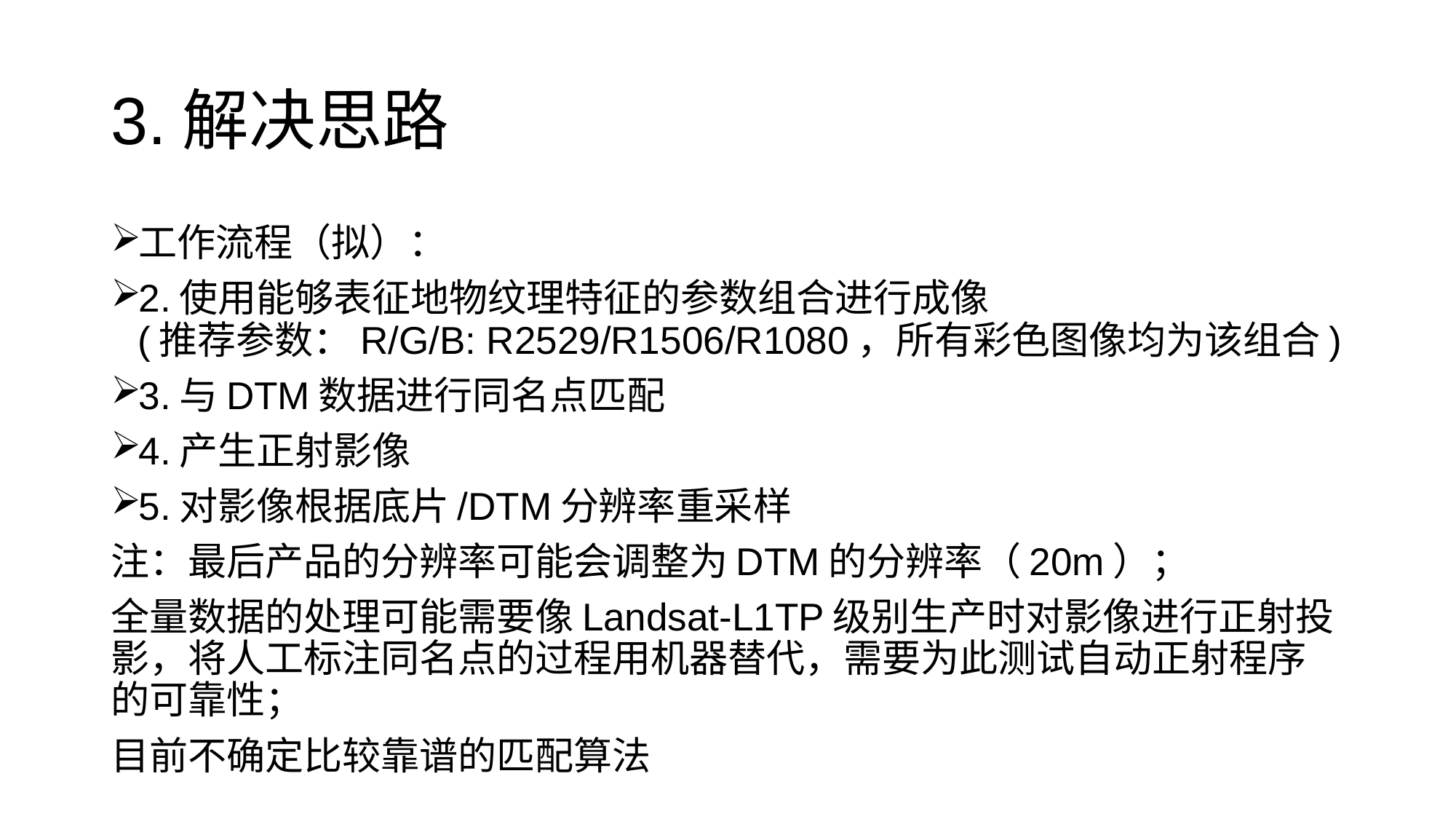

# 3.解决思路
工作流程（拟）：
2.使用能够表征地物纹理特征的参数组合进行成像
(推荐参数：R/G/B: R2529/R1506/R1080，所有彩色图像均为该组合)
3.与DTM数据进行同名点匹配
4.产生正射影像
5.对影像根据底片/DTM分辨率重采样
注：最后产品的分辨率可能会调整为DTM的分辨率（20m）；
全量数据的处理可能需要像Landsat-L1TP级别生产时对影像进行正射投影，将人工标注同名点的过程用机器替代，需要为此测试自动正射程序的可靠性；
目前不确定比较靠谱的匹配算法